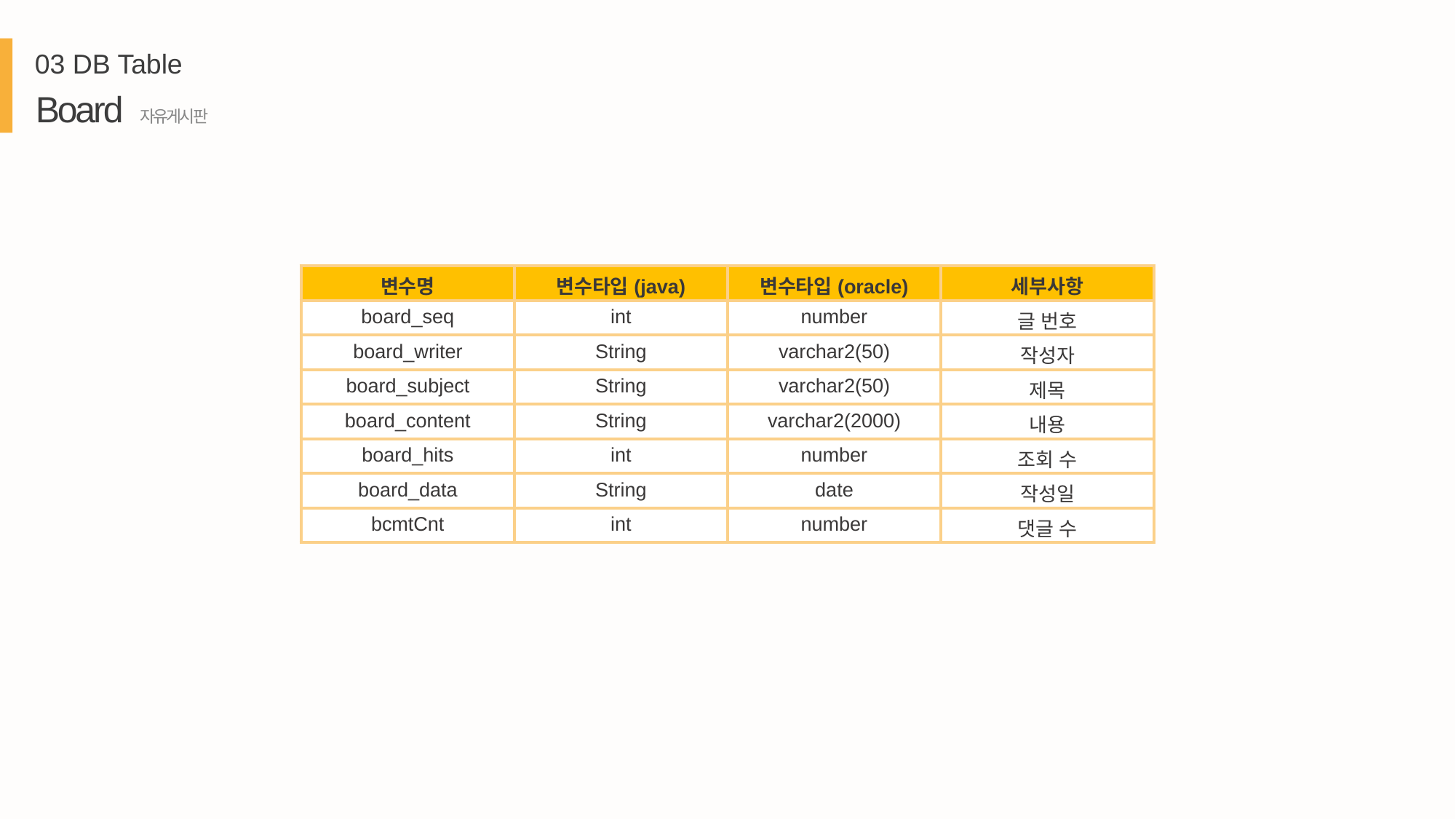

03 DB Table
Board 자유게시판
| 변수명 | 변수타입(java) | 변수타입(oracle) | 세부사항 |
| --- | --- | --- | --- |
| board\_seq | int | number | 글 번호 |
| board\_writer | String | varchar2(50) | 작성자 |
| board\_subject | String | varchar2(50) | 제목 |
| board\_content | String | varchar2(2000) | 내용 |
| board\_hits | int | number | 조회 수 |
| board\_data | String | date | 작성일 |
| bcmtCnt | int | number | 댓글 수 |